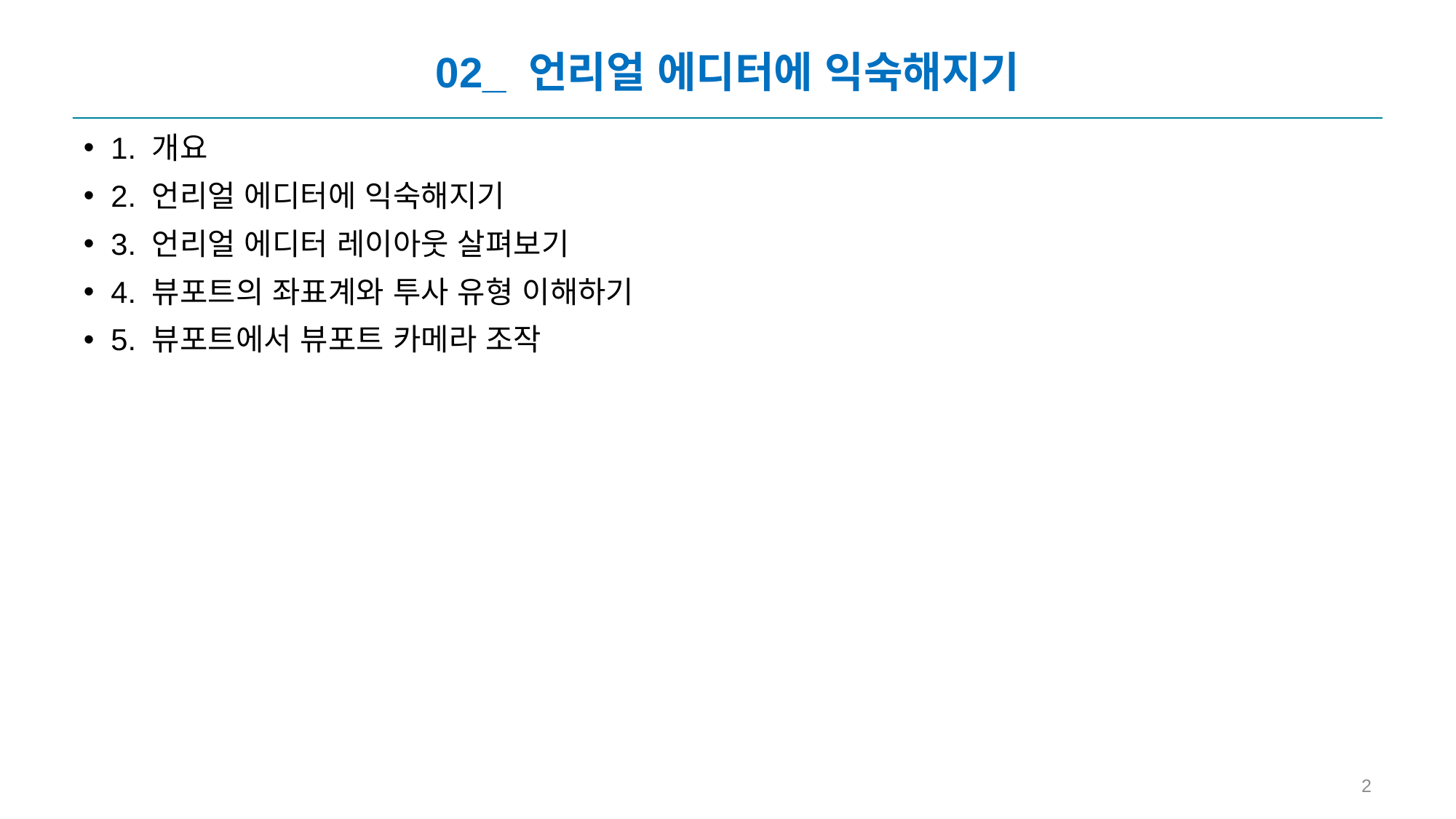

# 02_ 언리얼 에디터에 익숙해지기
1. 개요
2. 언리얼 에디터에 익숙해지기
3. 언리얼 에디터 레이아웃 살펴보기
4. 뷰포트의 좌표계와 투사 유형 이해하기
5. 뷰포트에서 뷰포트 카메라 조작

2